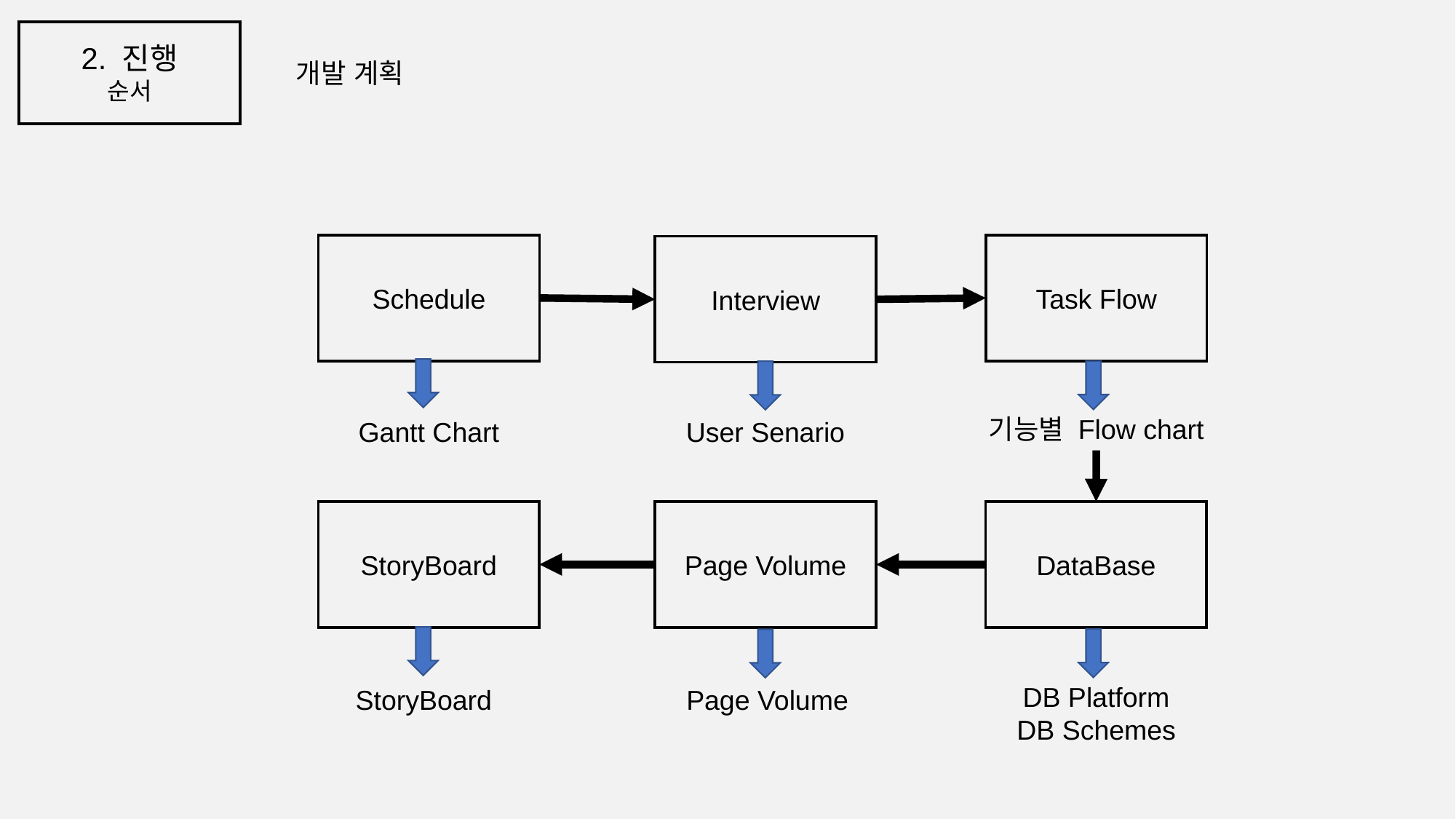

2. 진행
순서
개발 계획
Task Flow
Schedule
Interview

기능별 Flow chart
Gantt Chart
User Senario
StoryBoard
Page Volume
DataBase

DB Platform
DB Schemes
StoryBoard
Page Volume